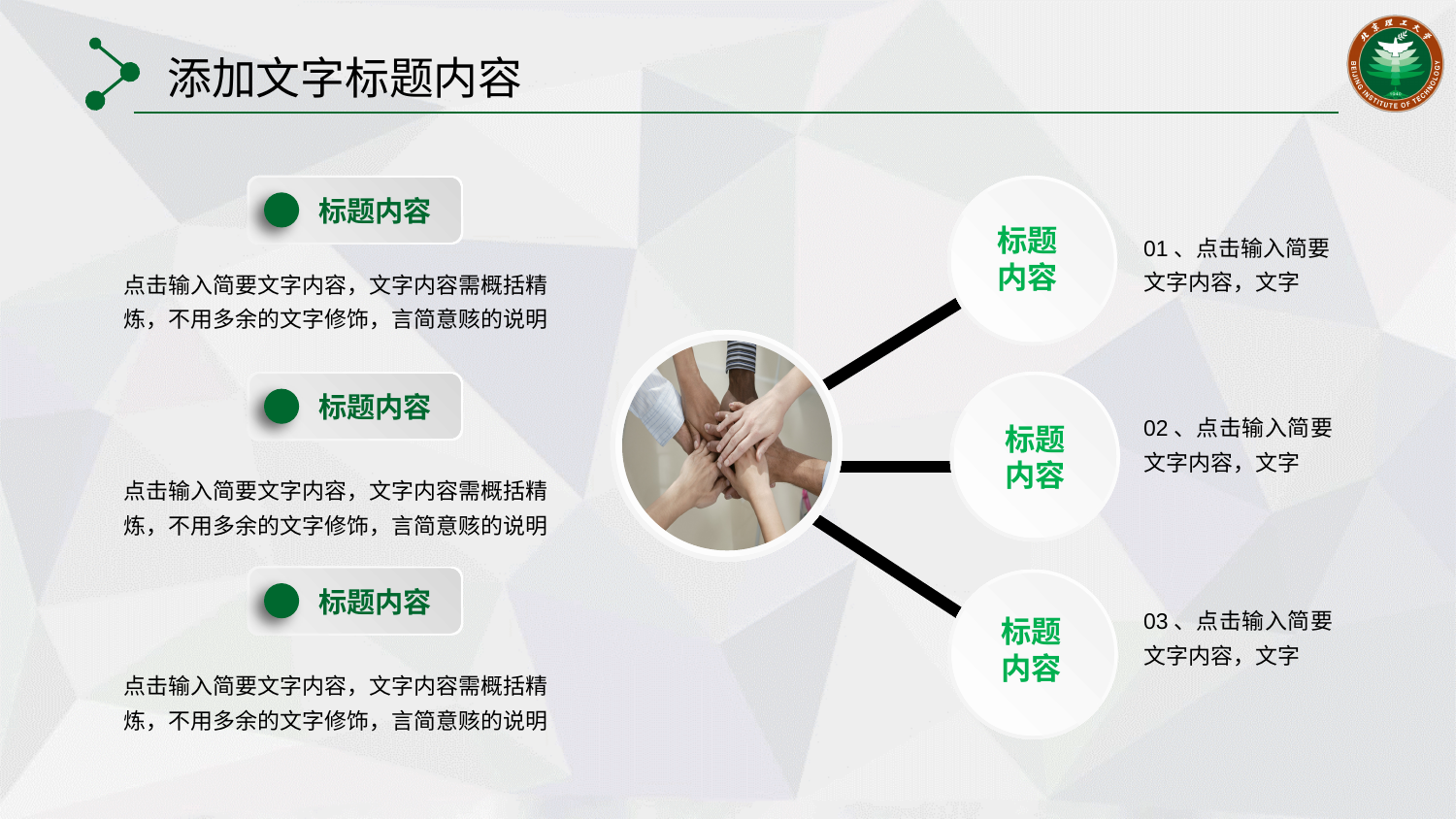

添加文字标题内容

标题内容

标题
内容
01、点击输入简要文字内容，文字
点击输入简要文字内容，文字内容需概括精炼，不用多余的文字修饰，言简意赅的说明

标题
内容

标题内容
02、点击输入简要文字内容，文字
点击输入简要文字内容，文字内容需概括精炼，不用多余的文字修饰，言简意赅的说明

标题内容

标题
内容
03、点击输入简要文字内容，文字
点击输入简要文字内容，文字内容需概括精炼，不用多余的文字修饰，言简意赅的说明